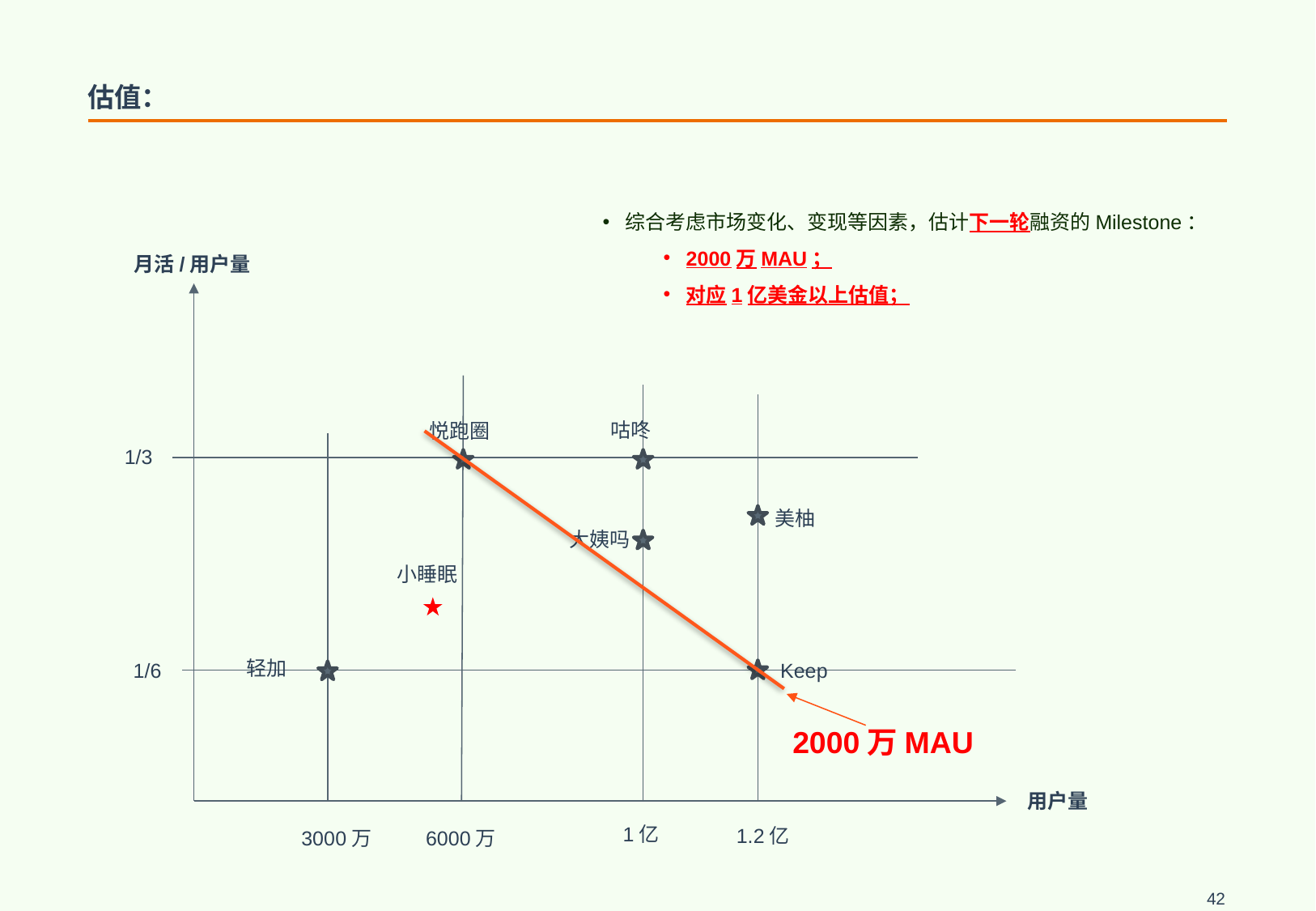

# 估值：
综合考虑市场变化、变现等因素，估计下一轮融资的Milestone：
2000万MAU；
对应1亿美金以上估值；

月活/用户量
咕咚
悦跑圈
1/3

美柚

大姨吗

小睡眠

轻加
1/6
Keep

2000万MAU
用户量
1亿
1.2亿
3000万
6000万